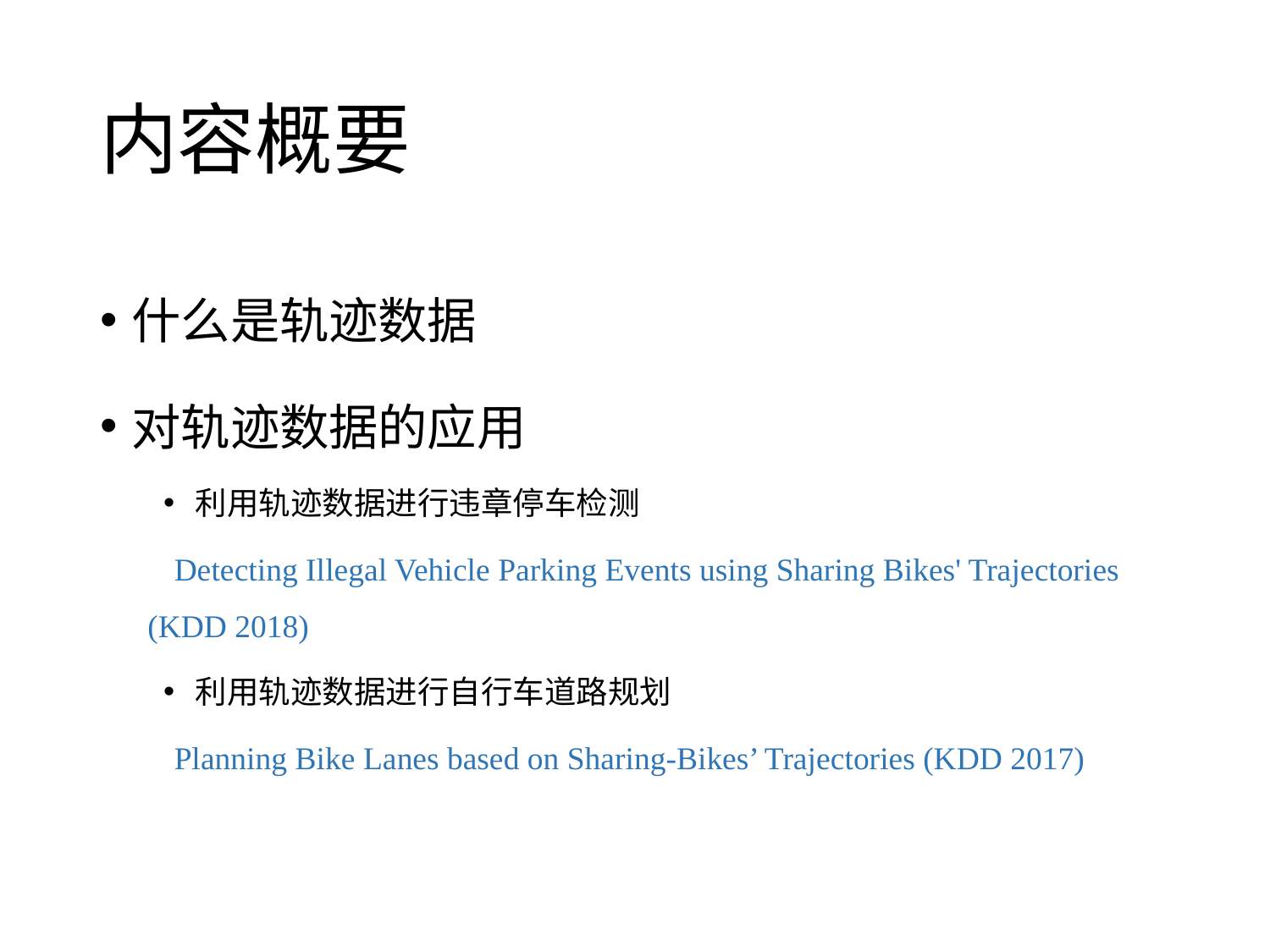

# 内容概要
什么是轨迹数据
对轨迹数据的应用
利用轨迹数据进行违章停车检测
   Detecting Illegal Vehicle Parking Events using Sharing Bikes' Trajectories (KDD 2018)
利用轨迹数据进行自行车道路规划
   Planning Bike Lanes based on Sharing-Bikes’ Trajectories (KDD 2017)